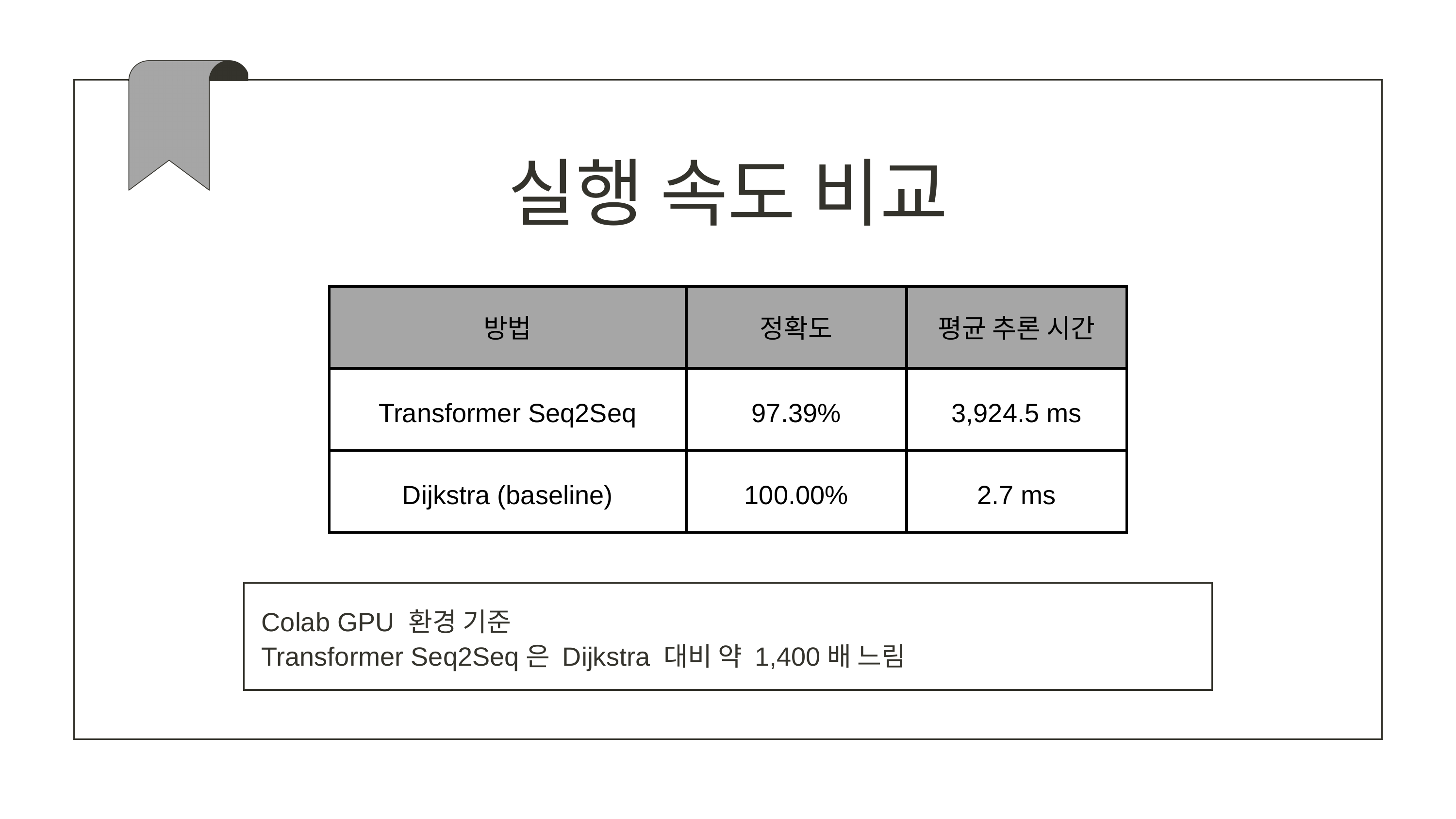

실행 속도 비교
| 방법 | 정확도 | 평균 추론 시간 |
| --- | --- | --- |
| Transformer Seq2Seq | 97.39% | 3,924.5 ms |
| Dijkstra (baseline) | 100.00% | 2.7 ms |

Colab GPU 환경 기준
Transformer Seq2Seq은 Dijkstra 대비 약 1,400배 느림